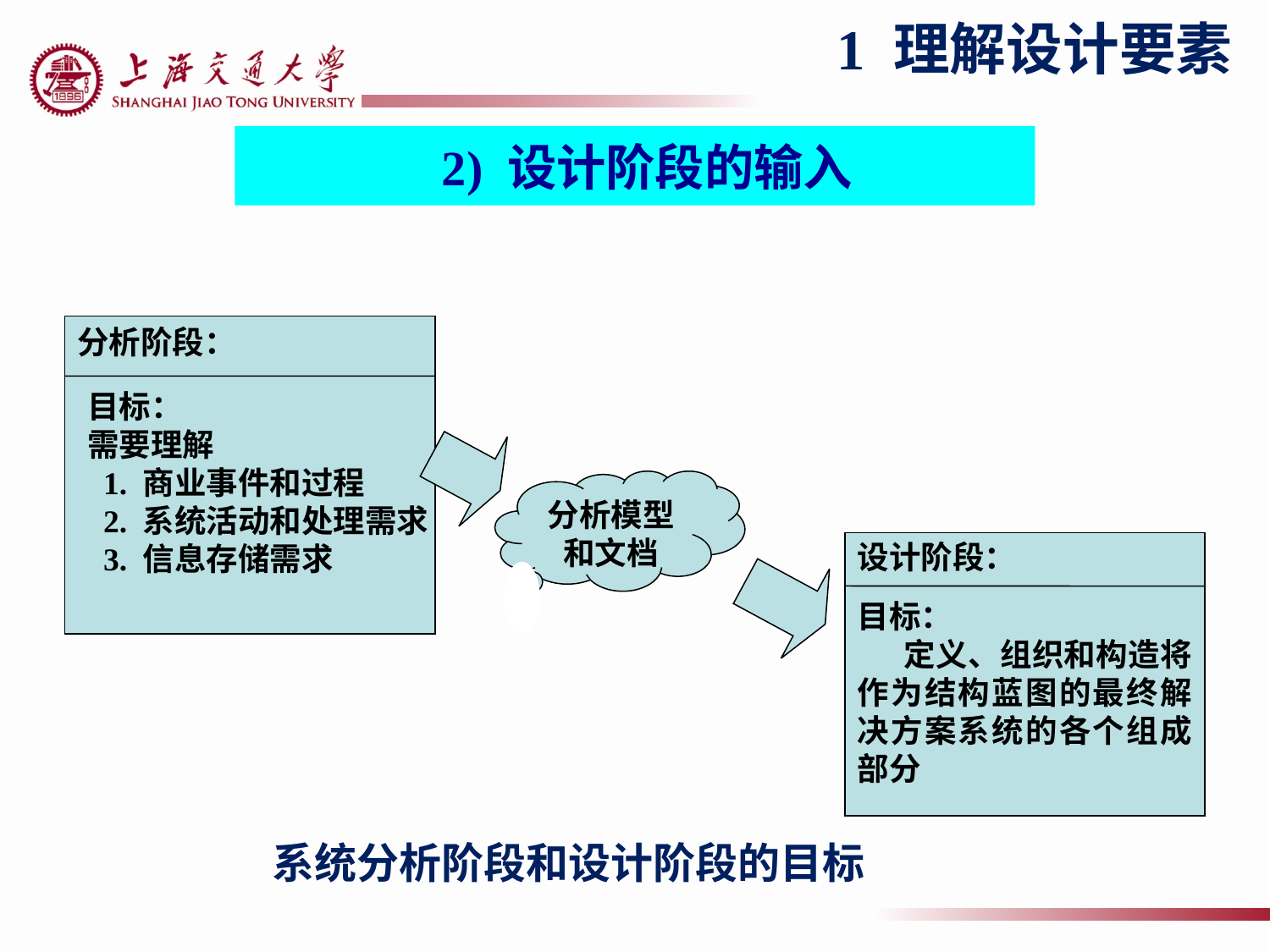

1 理解设计要素
  2) 设计阶段的输入

分析阶段：

目标：
需要理解
  1. 商业事件和过程
  2. 系统活动和处理需求
  3. 信息存储需求

分析模型和文档

设计阶段：

目标：
     定义、组织和构造将作为结构蓝图的最终解决方案系统的各个组成部分

# 系统分析阶段和设计阶段的目标